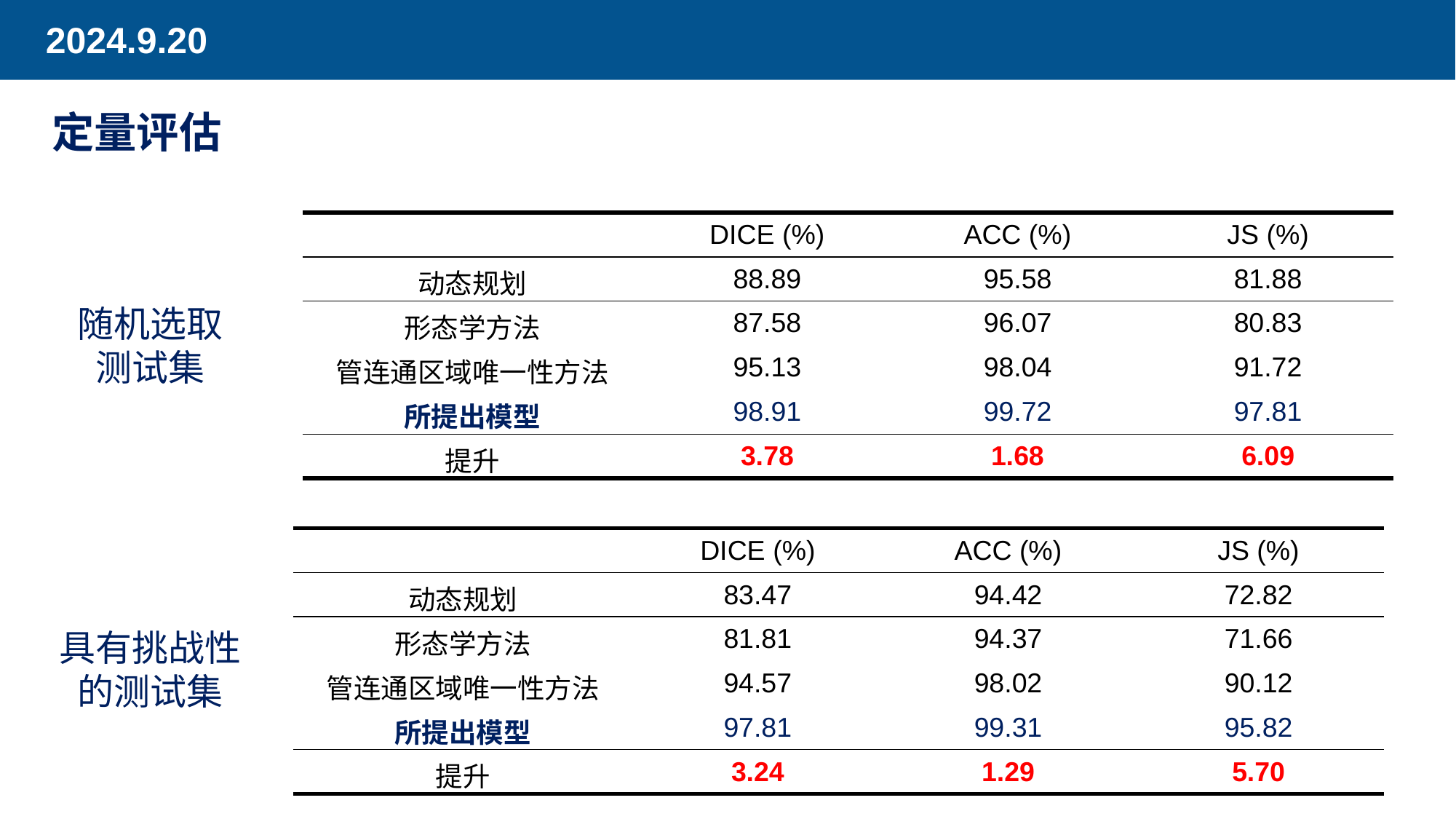

定量评估
|  | DICE (%) | ACC (%) | JS (%) |
| --- | --- | --- | --- |
| 动态规划 | 88.89 | 95.58 | 81.88 |
| 形态学方法 | 87.58 | 96.07 | 80.83 |
| 管连通区域唯一性方法 | 95.13 | 98.04 | 91.72 |
| 所提出模型 | 98.91 | 99.72 | 97.81 |
| 提升 | 3.78 | 1.68 | 6.09 |
随机选取测试集
|  | DICE (%) | ACC (%) | JS (%) |
| --- | --- | --- | --- |
| 动态规划 | 83.47 | 94.42 | 72.82 |
| 形态学方法 | 81.81 | 94.37 | 71.66 |
| 管连通区域唯一性方法 | 94.57 | 98.02 | 90.12 |
| 所提出模型 | 97.81 | 99.31 | 95.82 |
| 提升 | 3.24 | 1.29 | 5.70 |
具有挑战性的测试集